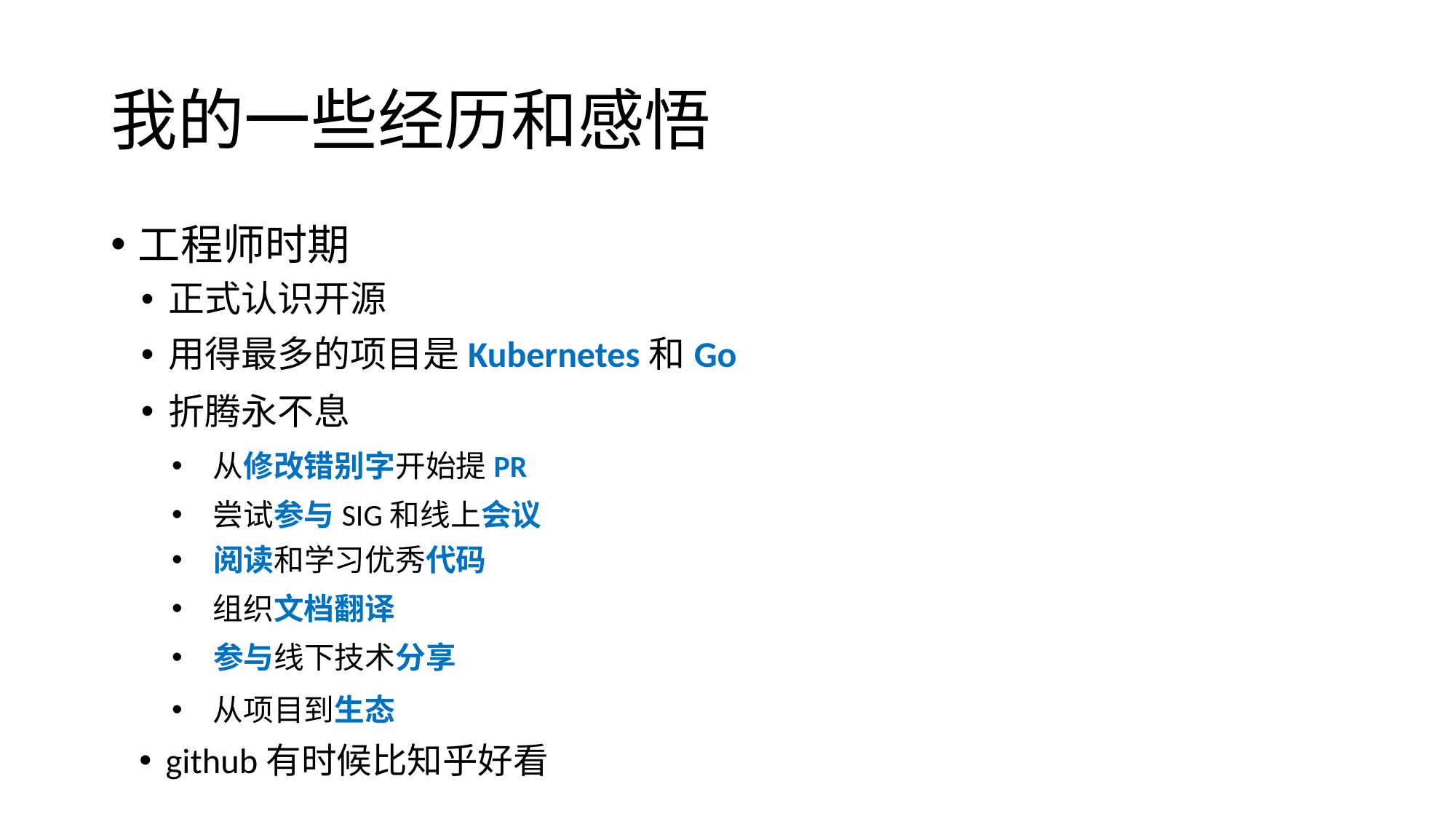

# 我的一些经历和感悟
工程师时期

正式认识开源

用得最多的项目是Kubernetes和Go
折腾永不息

 从修改错别字开始提PR

 尝试参与SIG和线上会议

 阅读和学习优秀代码

 组织文档翻译

 参与线下技术分享

 从项目到生态

github有时候比知乎好看